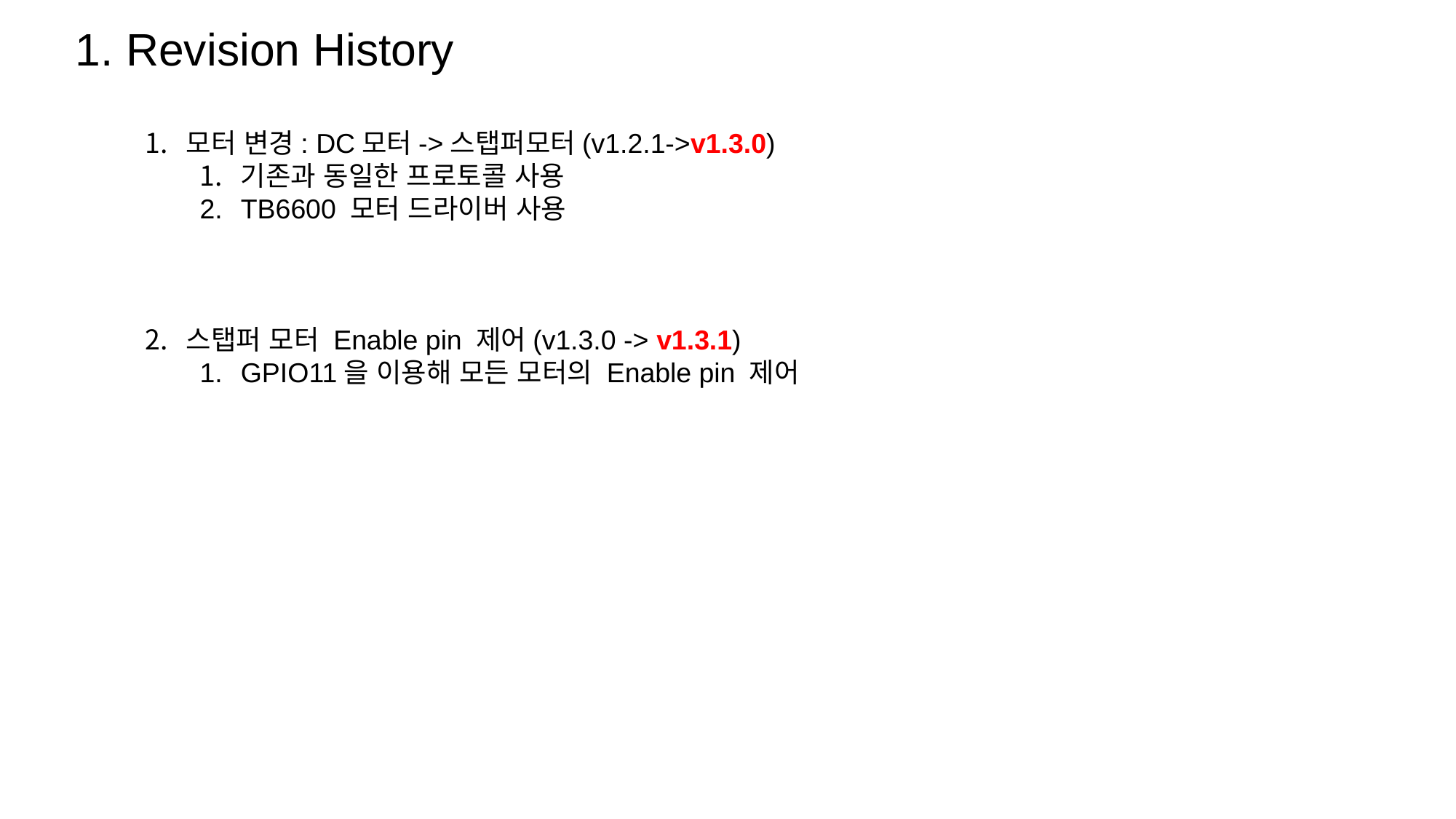

1. Revision History

모터 변경: DC모터->스탭퍼모터(v1.2.1->v1.3.0)
기존과 동일한 프로토콜 사용
TB6600 모터 드라이버 사용

스탭퍼 모터 Enable pin 제어(v1.3.0 -> v1.3.1)
GPIO11을 이용해 모든 모터의 Enable pin 제어